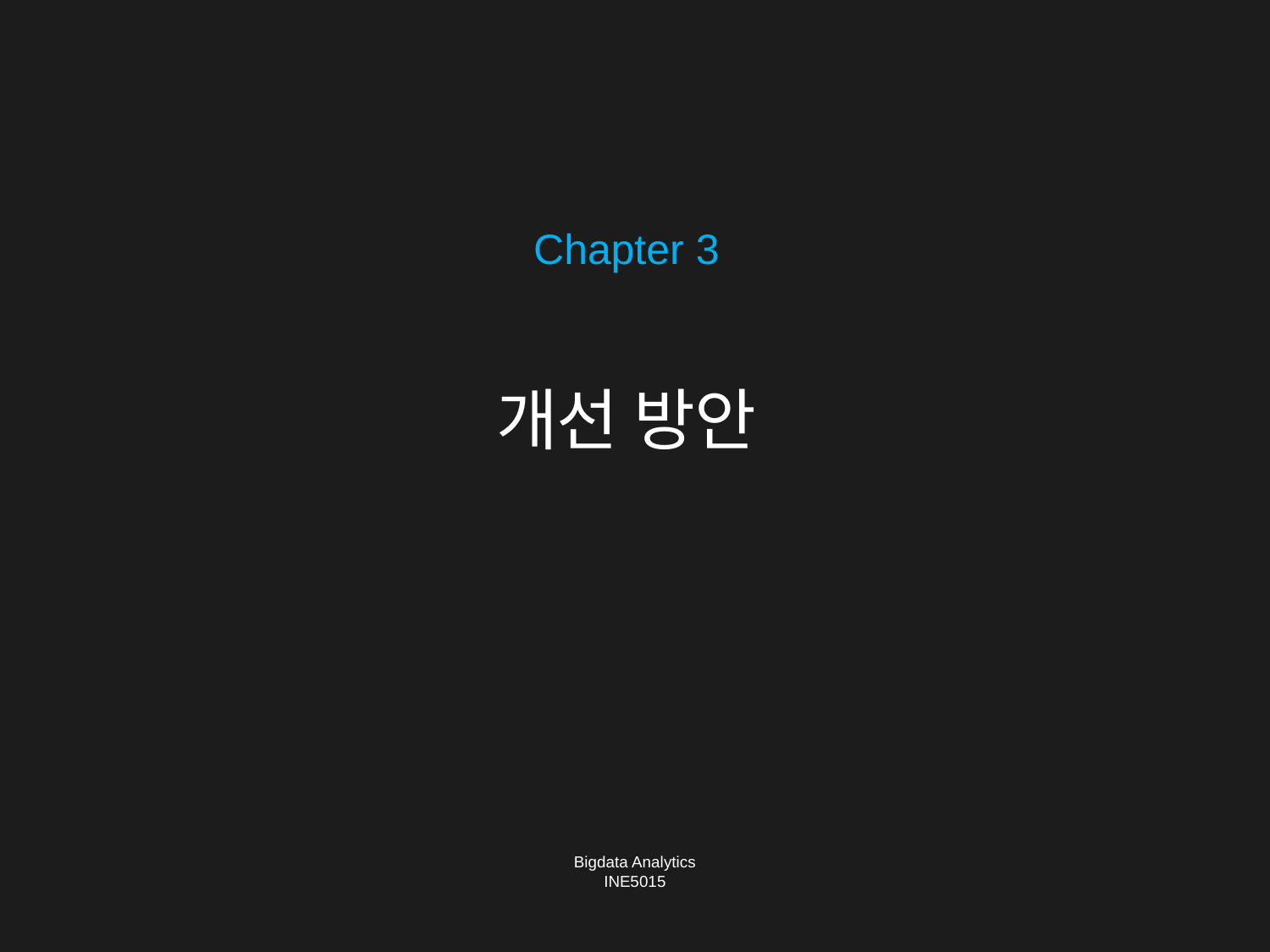

Chapter 3
# 개선 방안
Bigdata Analytics
INE5015